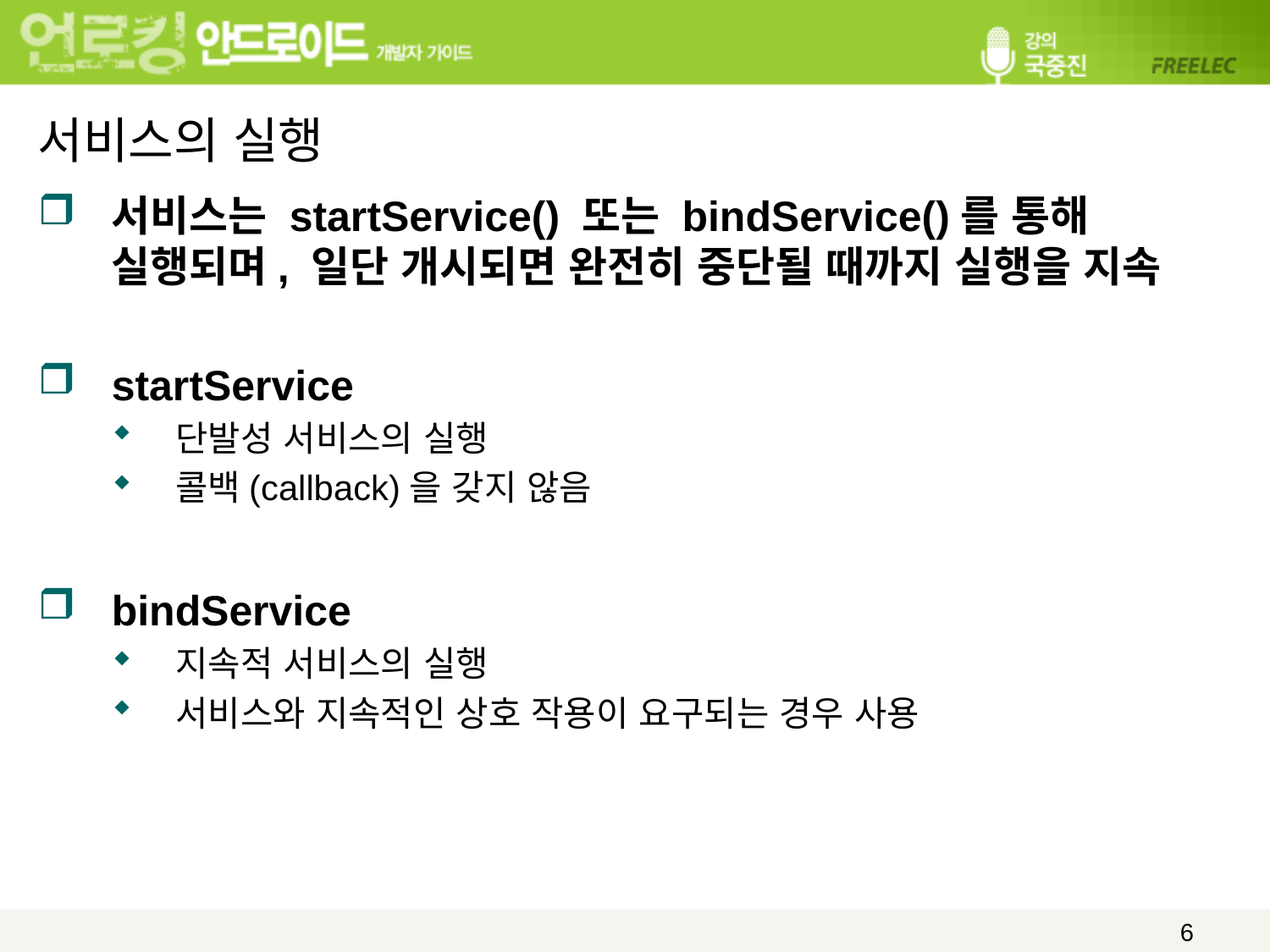

# 서비스의 실행
서비스는 startService() 또는 bindService()를 통해 실행되며, 일단 개시되면 완전히 중단될 때까지 실행을 지속

startService
단발성 서비스의 실행
콜백(callback)을 갖지 않음

bindService
지속적 서비스의 실행
서비스와 지속적인 상호 작용이 요구되는 경우 사용
6